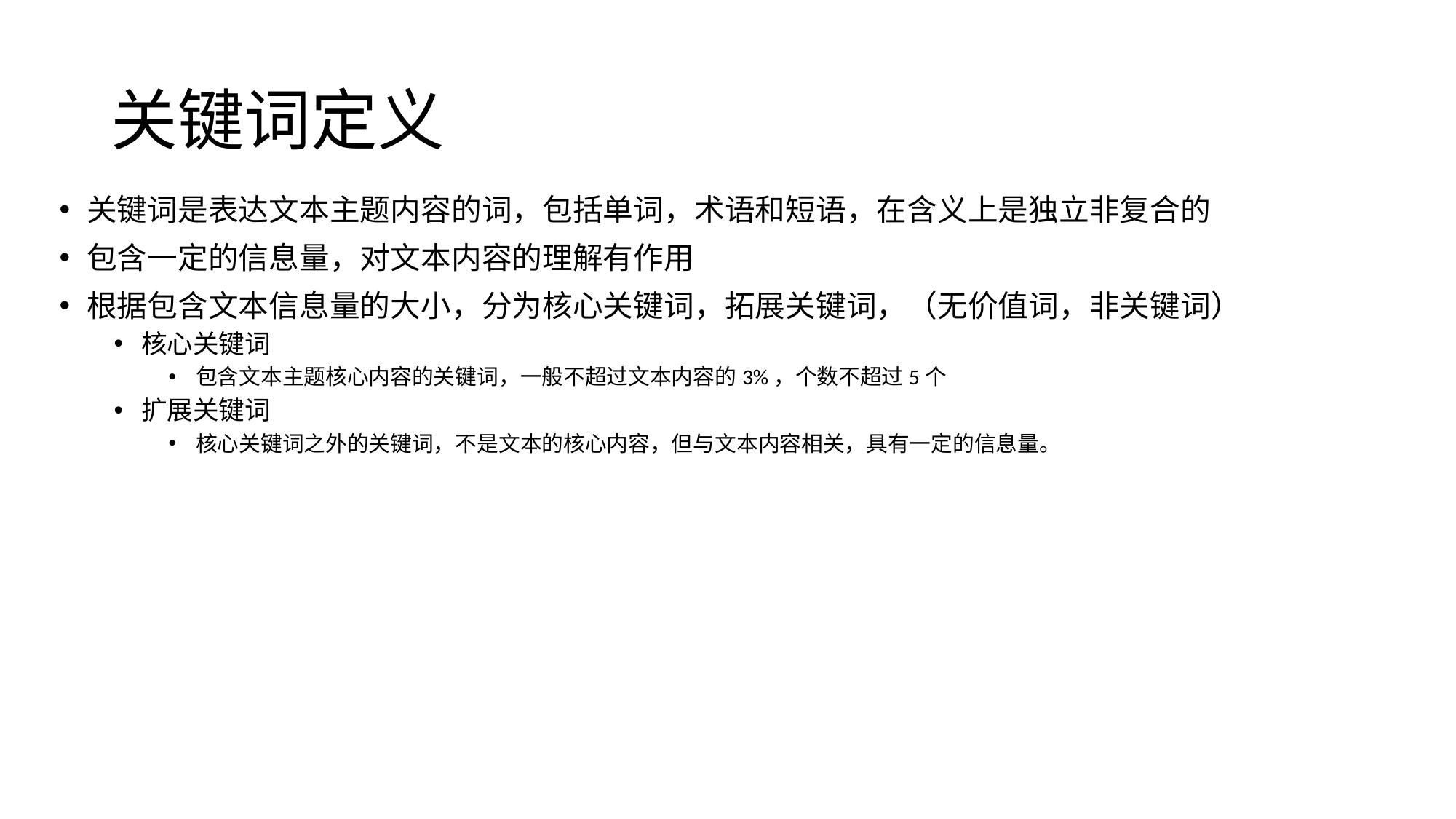

# 关键词定义
关键词是表达文本主题内容的词，包括单词，术语和短语，在含义上是独立非复合的
包含一定的信息量，对文本内容的理解有作用
根据包含文本信息量的大小，分为核心关键词，拓展关键词，（无价值词，非关键词）
核心关键词
包含文本主题核心内容的关键词，一般不超过文本内容的3%，个数不超过5个
扩展关键词
核心关键词之外的关键词，不是文本的核心内容，但与文本内容相关，具有一定的信息量。